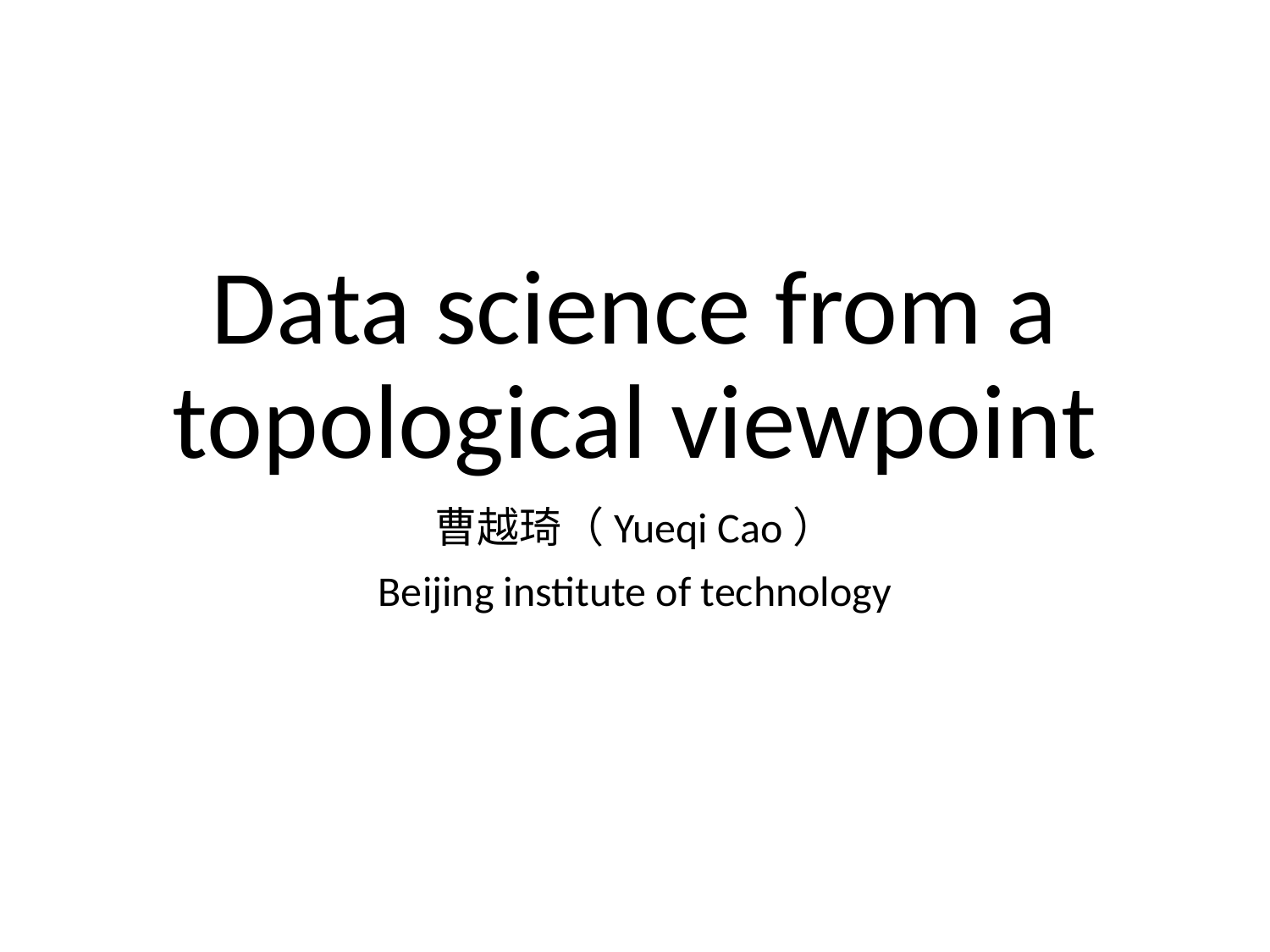

# Data science from a topological viewpoint
曹越琦（Yueqi Cao）
Beijing institute of technology